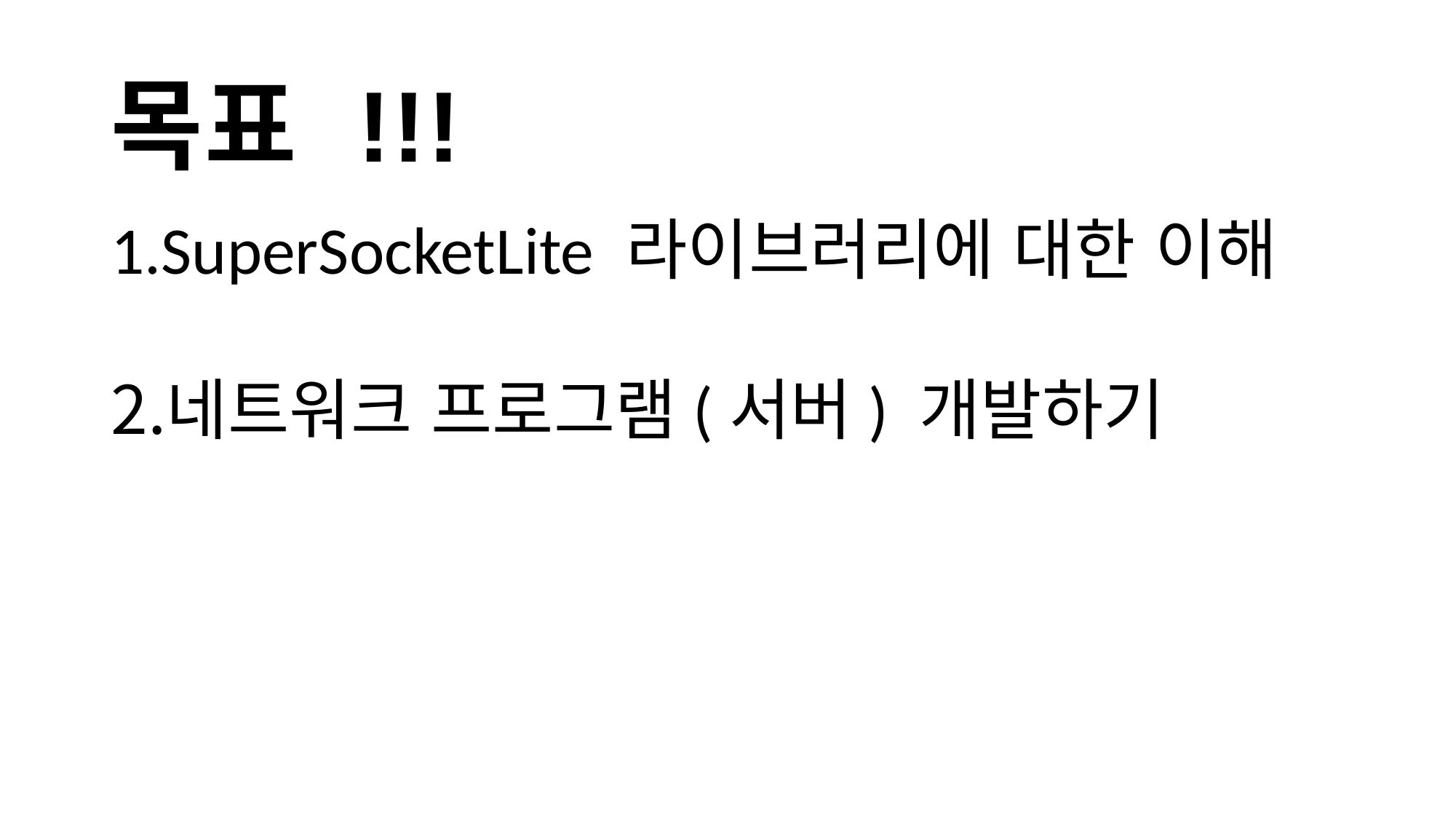

# 목표 !!!
SuperSocketLite 라이브러리에 대한 이해

네트워크 프로그램(서버) 개발하기